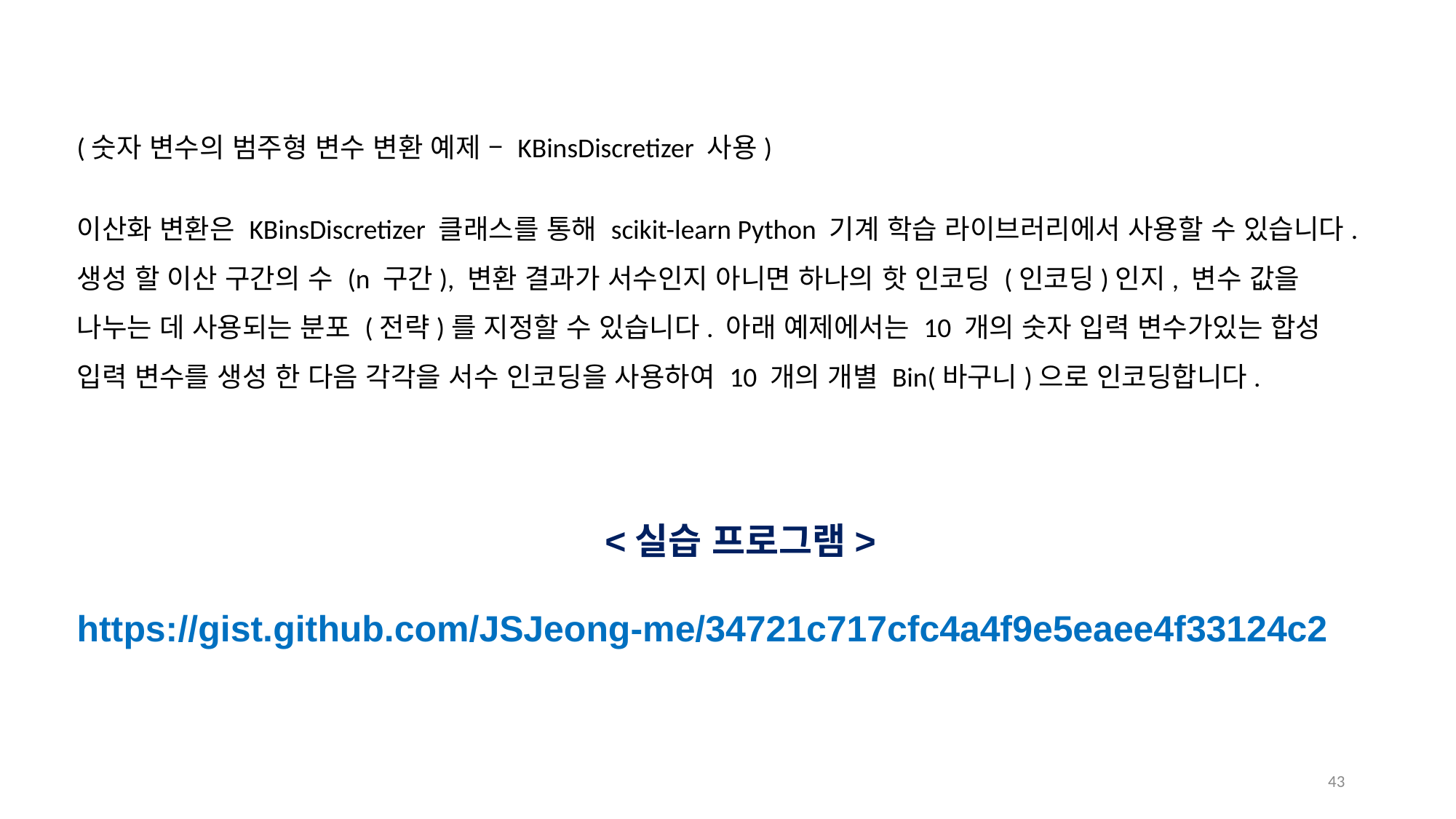

(숫자 변수의 범주형 변수 변환 예제 – KBinsDiscretizer 사용)

이산화 변환은 KBinsDiscretizer 클래스를 통해 scikit-learn Python 기계 학습 라이브러리에서 사용할 수 있습니다. 생성 할 이산 구간의 수 (n 구간), 변환 결과가 서수인지 아니면 하나의 핫 인코딩 (인코딩)인지, 변수 값을 나누는 데 사용되는 분포 (전략)를 지정할 수 있습니다. 아래 예제에서는 10 개의 숫자 입력 변수가있는 합성 입력 변수를 생성 한 다음 각각을 서수 인코딩을 사용하여 10 개의 개별 Bin(바구니)으로 인코딩합니다.
<실습 프로그램>

https://gist.github.com/JSJeong-me/34721c717cfc4a4f9e5eaee4f33124c2
43